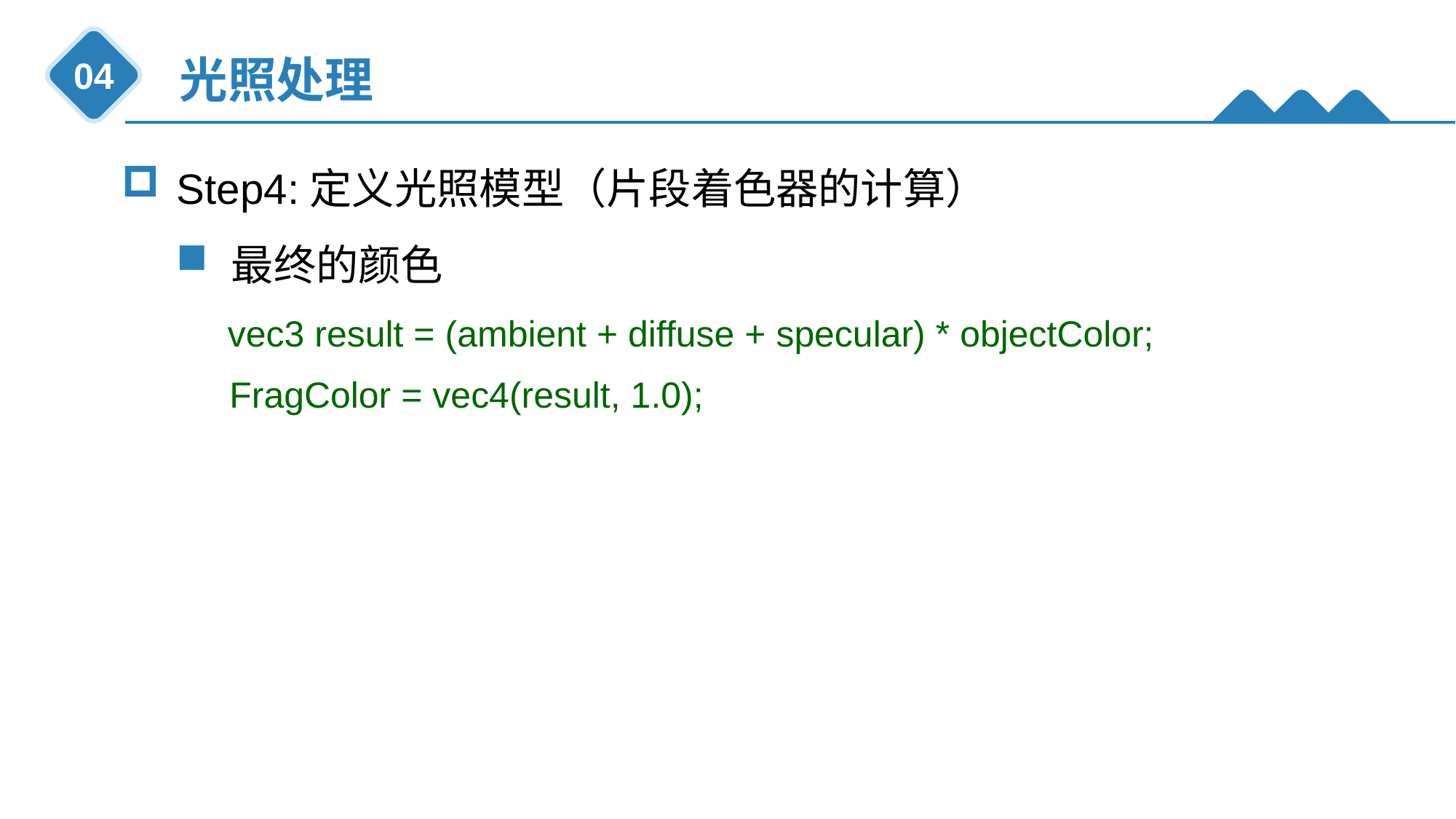

光照处理
04

Step4:定义光照模型（片段着色器的计算）
最终的颜色
     vec3 result = (ambient + diffuse + specular) * objectColor;
     FragColor = vec4(result, 1.0);